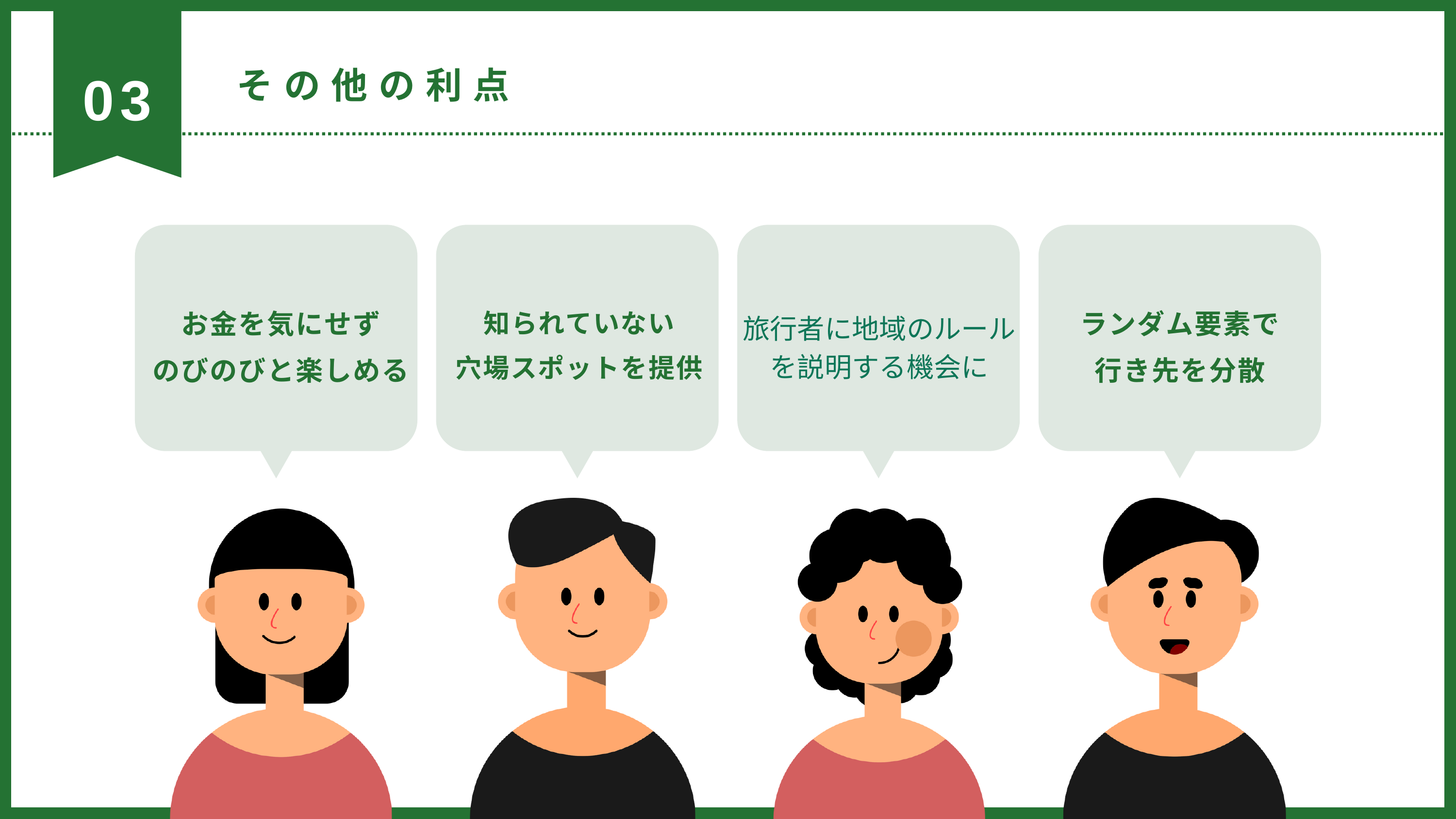

03
その他の利点

お金を気にせず
のびのびと楽しめる
ランダム要素で
行き先を分散
知られていない
穴場スポットを提供
旅行者に地域のルールを説明する機会に